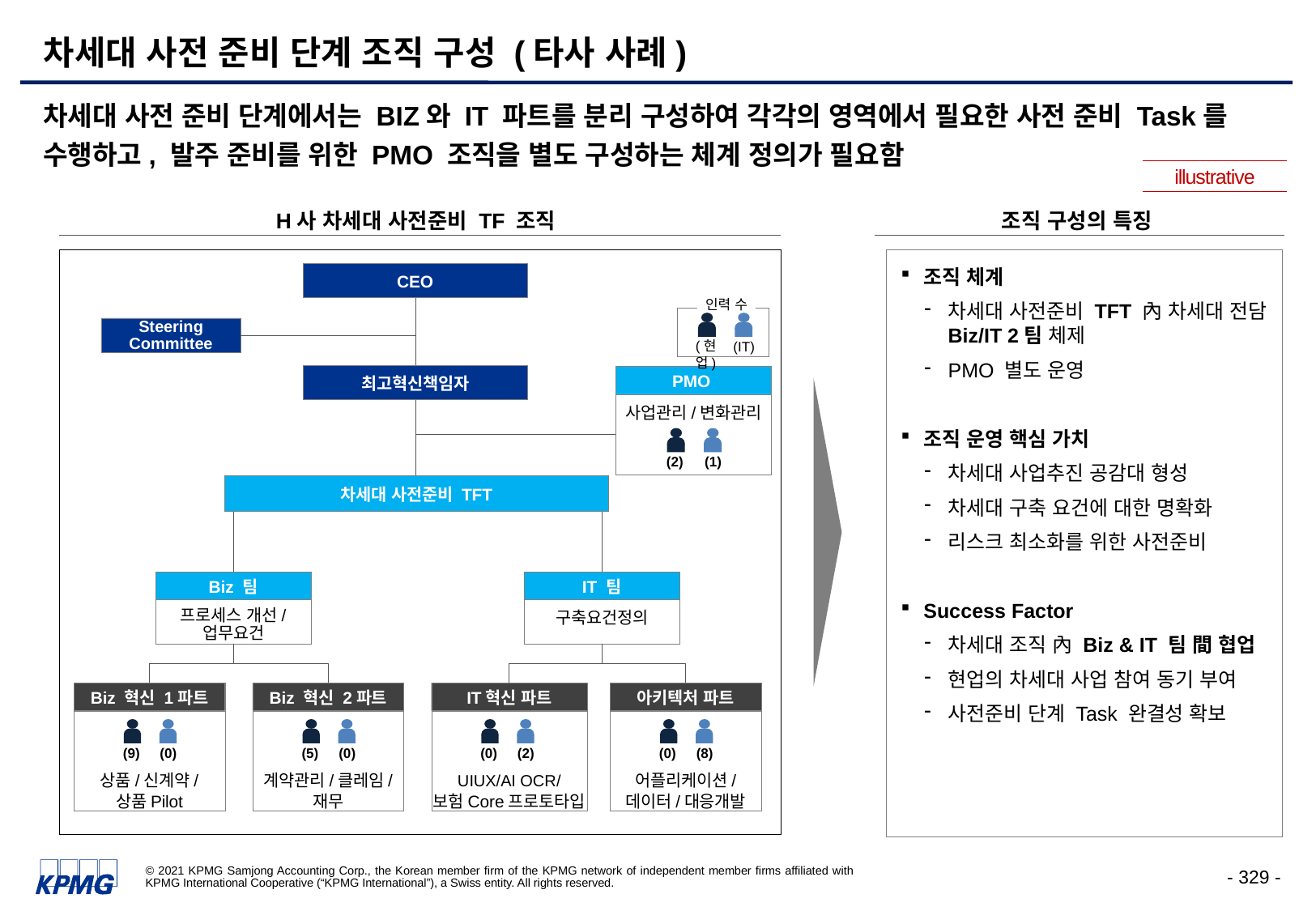

# 차세대 사전 준비 단계 조직 구성 (타사 사례)
차세대 사전 준비 단계에서는 BIZ와 IT 파트를 분리 구성하여 각각의 영역에서 필요한 사전 준비 Task를 수행하고, 발주 준비를 위한 PMO 조직을 별도 구성하는 체계 정의가 필요함
illustrative
H사 차세대 사전준비 TF 조직
조직 구성의 특징

조직 체계
차세대 사전준비 TFT 內 차세대 전담 Biz/IT 2팀 체제
PMO 별도 운영

조직 운영 핵심 가치
차세대 사업추진 공감대 형성
차세대 구축 요건에 대한 명확화
리스크 최소화를 위한 사전준비

Success Factor
차세대 조직 內 Biz & IT 팀 間 협업
현업의 차세대 사업 참여 동기 부여
사전준비 단계 Task 완결성 확보

CEO
인력 수

(현업)
(IT)
Steering Committee
최고혁신책임자
PMO

사업관리/변화관리

(2)
(1)
차세대 사전준비 TFT
Biz 팀
IT 팀
프로세스 개선/
업무요건
구축요건정의
Biz 혁신 1파트
Biz 혁신 2파트
IT혁신 파트
아키텍처 파트
계약관리/클레임/
재무
상품/신계약/
상품Pilot
UIUX/AI OCR/
보험Core프로토타입
어플리케이션/
데이터/대응개발

(9)
(0)
(0)
(2)
(0)
(8)
(5)
(0)